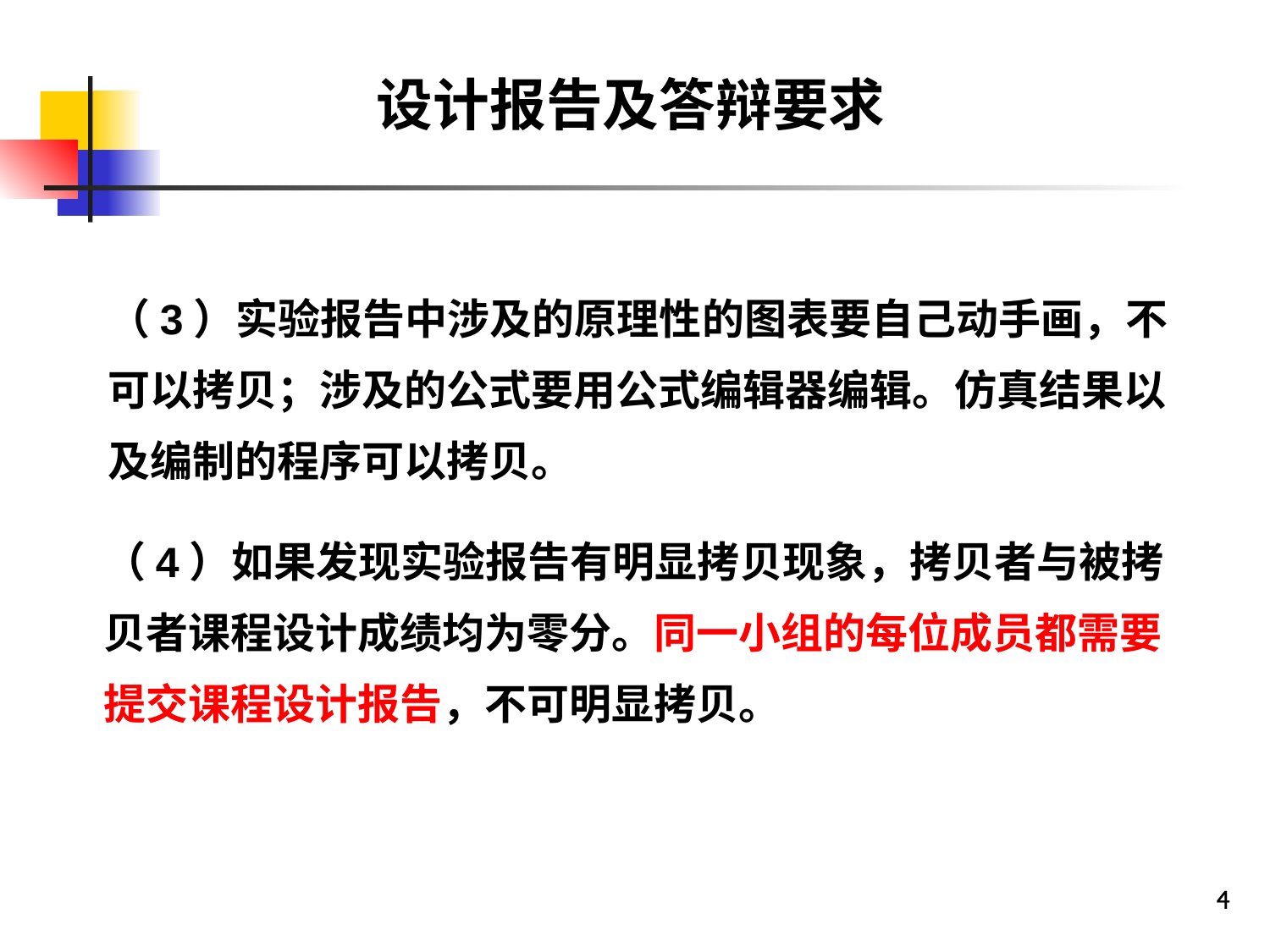

设计报告及答辩要求
（3）实验报告中涉及的原理性的图表要自己动手画，不可以拷贝；涉及的公式要用公式编辑器编辑。仿真结果以及编制的程序可以拷贝。
（4）如果发现实验报告有明显拷贝现象，拷贝者与被拷贝者课程设计成绩均为零分。同一小组的每位成员都需要提交课程设计报告，不可明显拷贝。
4
4